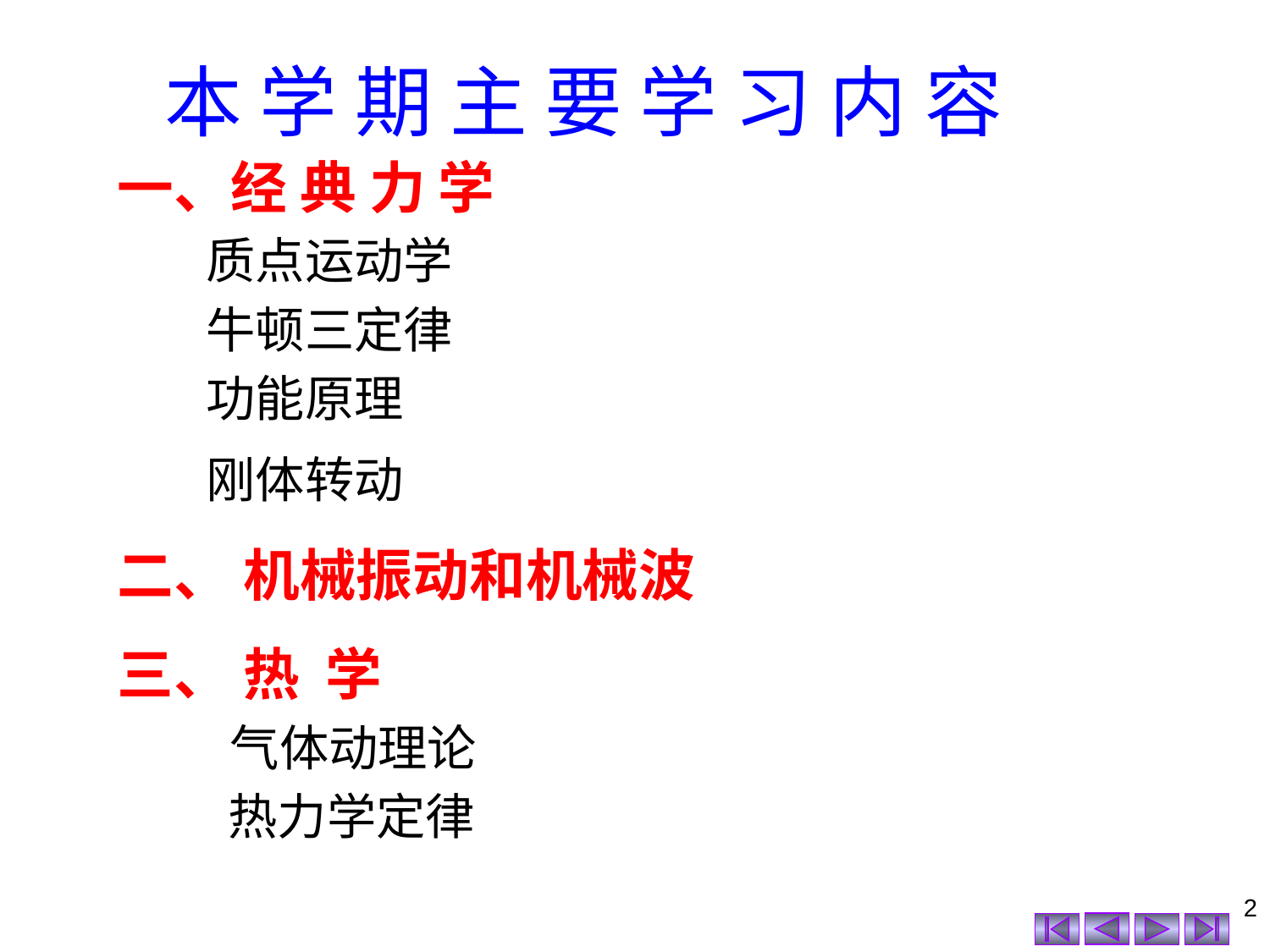

本 学 期 主 要 学 习 内 容
一、经 典 力 学
       质点运动学
       牛顿三定律
       功能原理
       刚体转动
二、 机械振动和机械波
三、 热  学
         气体动理论
         热力学定律
2